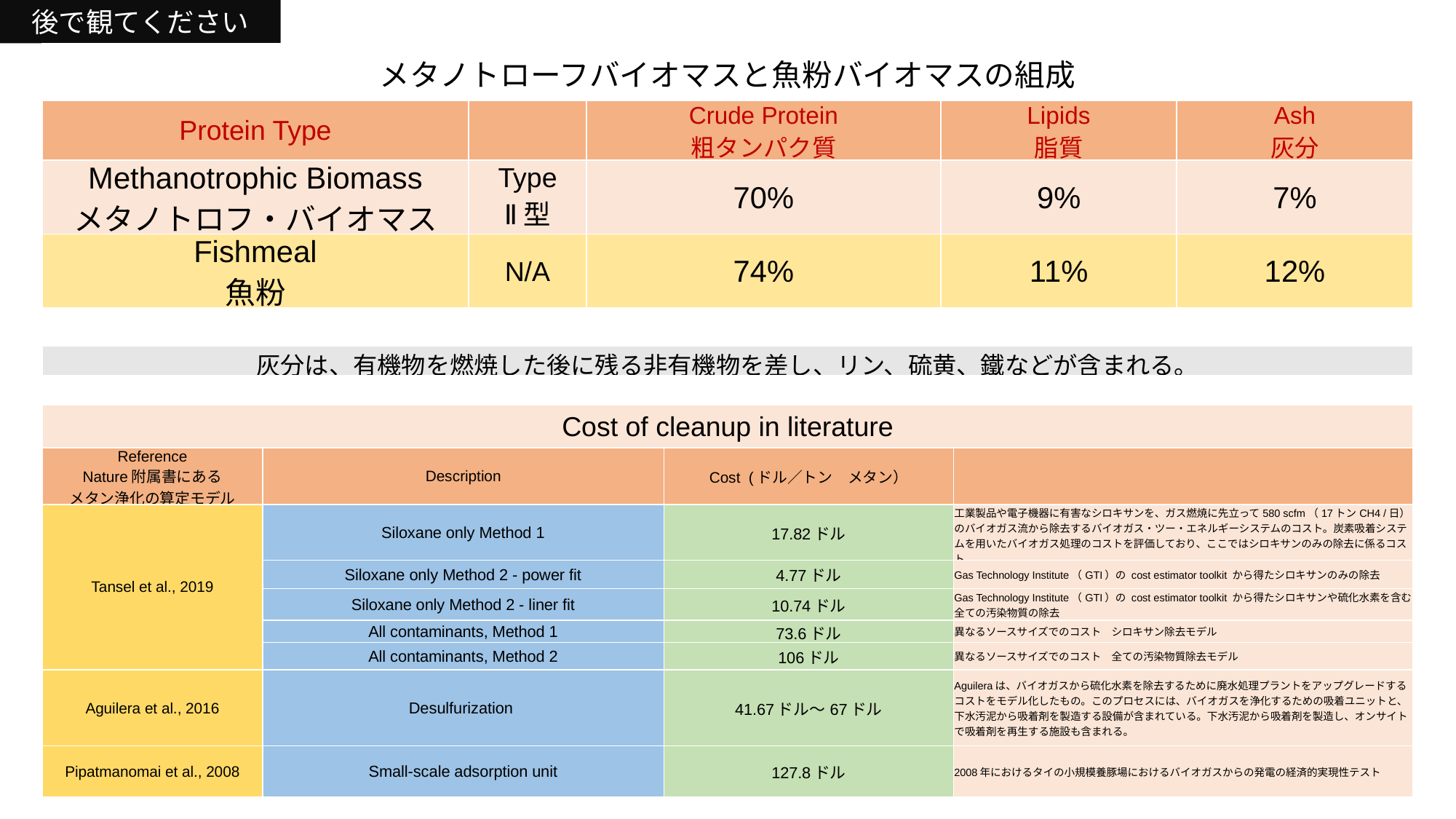

後で観てください
| メタノトローフバイオマスと魚粉バイオマスの組成 |  |  |  |  |  |  |  |  |
| --- | --- | --- | --- | --- | --- | --- | --- | --- |
| Protein Type |  | Crude Protein 粗タンパク質 |  |  | Lipids 脂質 |  | Ash 灰分 |  |
| Methanotrophic Biomass メタノトロフ・バイオマス | Type Ⅱ型 | 70% |  |  | 9% |  | 7% |  |
| Fishmeal 魚粉 | N/A | 74% |  |  | 11% |  | 12% |  |
|  |  |  |  |  |  |  |  |  |
| 灰分は、有機物を燃焼した後に残る非有機物を差し、リン、硫黄、鐵などが含まれる。 |  |  |  |  |  |  |  |  |
| Cost of cleanup in literature |  |  |  |
| --- | --- | --- | --- |
| Reference Nature附属書にある メタン浄化の算定モデル | Description | Cost (ドル／トン　メタン） |  |
| Tansel et al., 2019 | Siloxane only Method 1 | 17.82ドル | 工業製品や電子機器に有害なシロキサンを、ガス燃焼に先立って580 scfm（17トンCH4 /日）のバイオガス流から除去するバイオガス・ツー・エネルギーシステムのコスト。炭素吸着システムを用いたバイオガス処理のコストを評価しており、ここではシロキサンのみの除去に係るコスト。 |
|  | Siloxane only Method 2 - power fit | 4.77ドル | Gas Technology Institute（GTI）の cost estimator toolkit から得たシロキサンのみの除去 |
|  | Siloxane only Method 2 - liner fit | 10.74ドル | Gas Technology Institute（GTI）の cost estimator toolkit から得たシロキサンや硫化水素を含む全ての汚染物質の除去 |
|  | All contaminants, Method 1 | 73.6ドル | 異なるソースサイズでのコスト　シロキサン除去モデル |
|  | All contaminants, Method 2 | 106ドル | 異なるソースサイズでのコスト　全ての汚染物質除去モデル |
| Aguilera et al., 2016 | Desulfurization | 41.67ドル～67ドル | Aguileraは、バイオガスから硫化水素を除去するために廃水処理プラントをアップグレードするコストをモデル化したもの。このプロセスには、バイオガスを浄化するための吸着ユニットと、下水汚泥から吸着剤を製造する設備が含まれている。下水汚泥から吸着剤を製造し、オンサイトで吸着剤を再生する施設も含まれる。 |
| Pipatmanomai et al., 2008 | Small-scale adsorption unit | 127.8ドル | 2008年におけるタイの小規模養豚場におけるバイオガスからの発電の経済的実現性テスト |